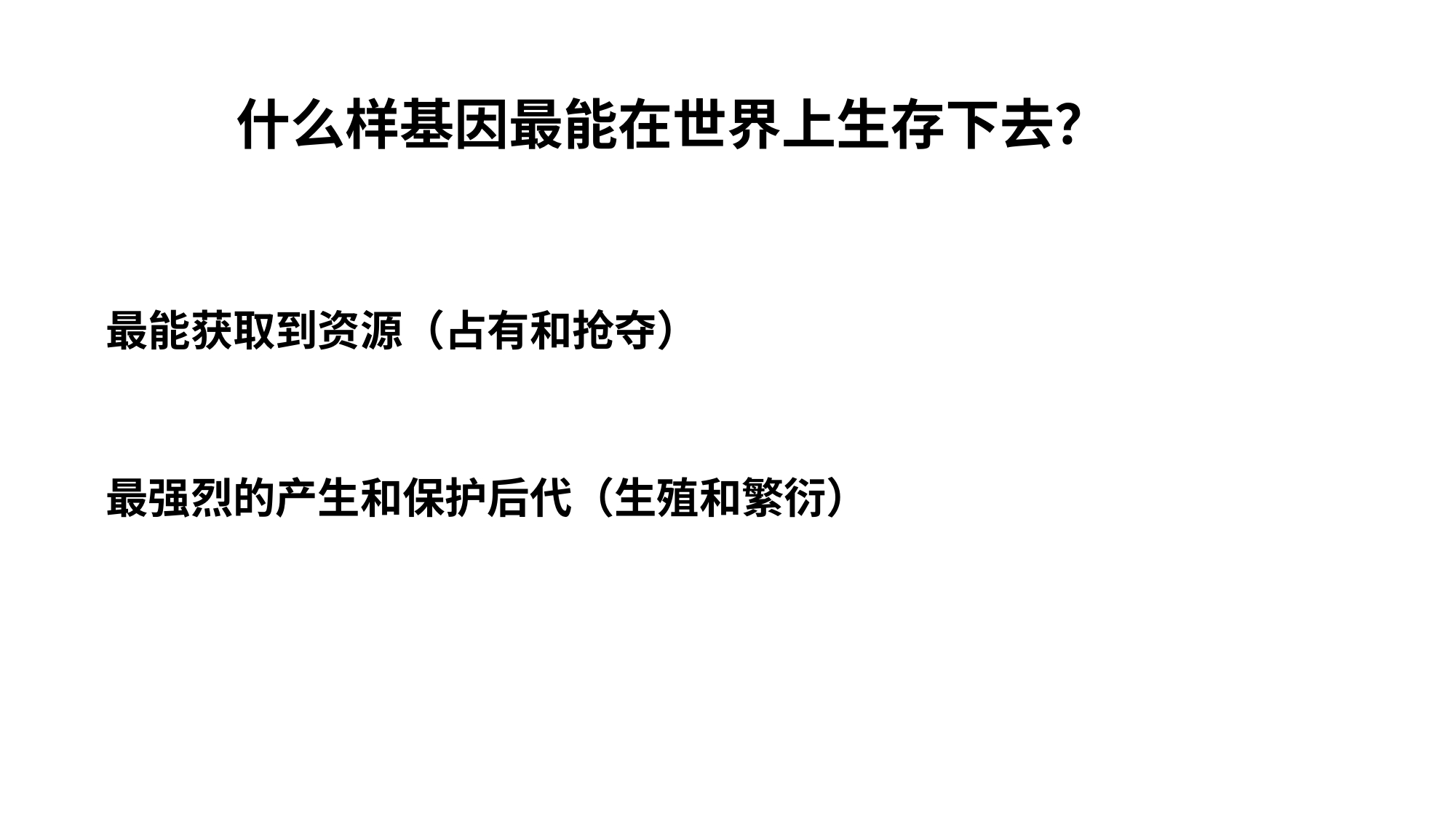

什么样基因最能在世界上生存下去？
最能获取到资源（占有和抢夺）
最强烈的产生和保护后代（生殖和繁衍）